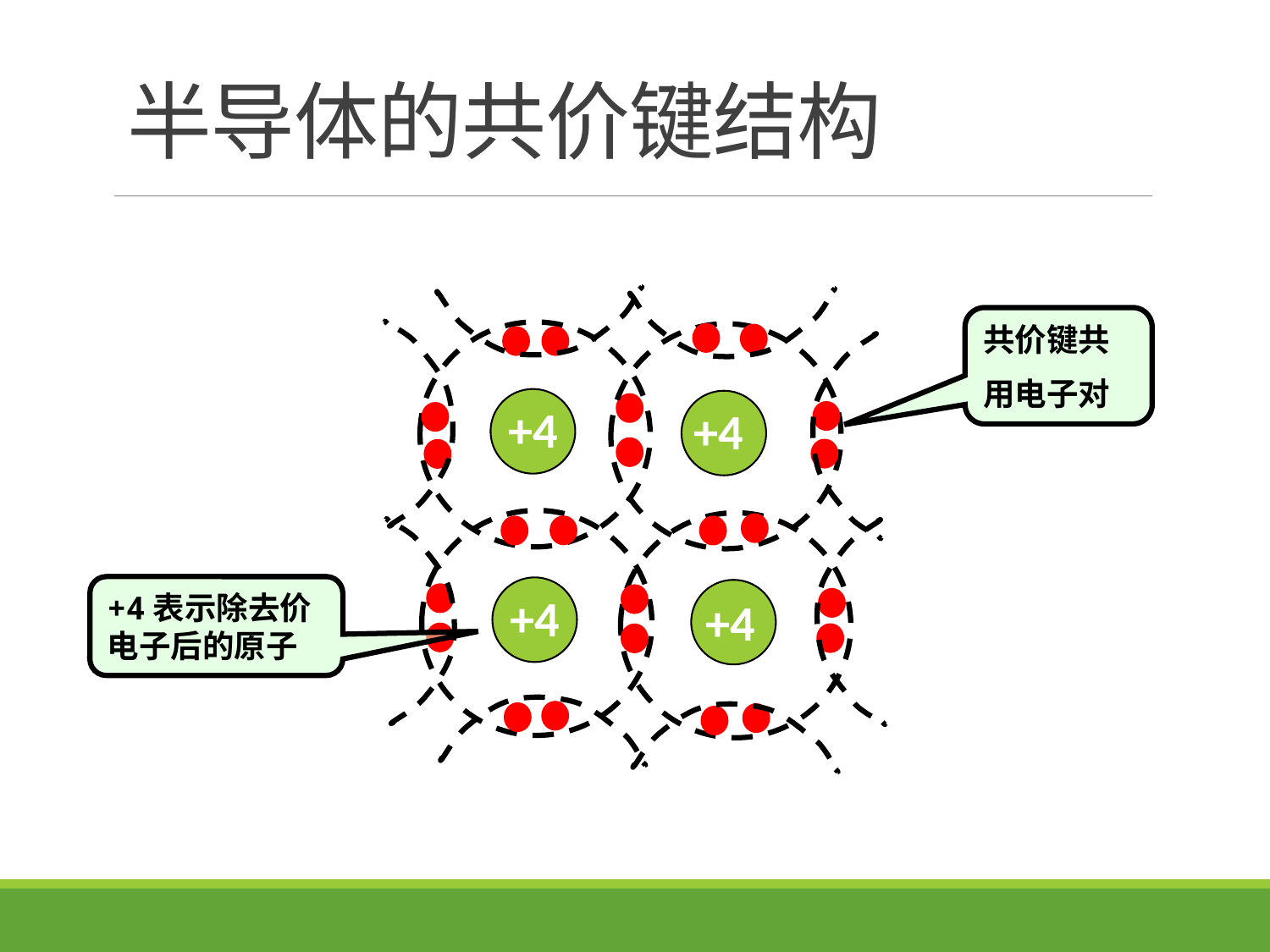

# 半导体的共价键结构

+4
+4

+4
+4

共价键共
用电子对
+4表示除去价电子后的原子